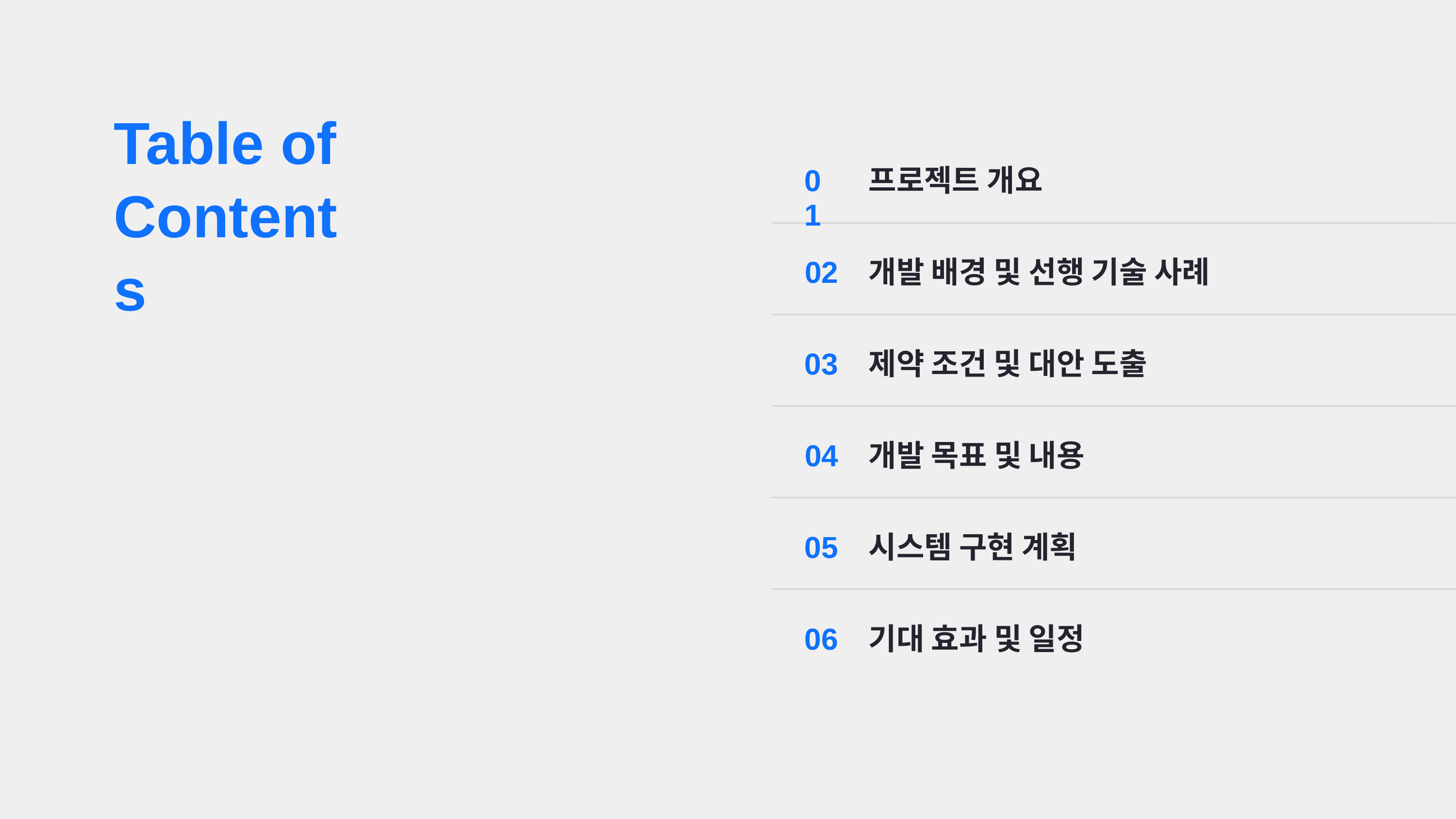

Table of
Contents
프로젝트 개요
01

02
개발 배경 및 선행 기술 사례

03
제약 조건 및 대안 도출

04
개발 목표 및 내용

05
시스템 구현 계획

06
기대 효과 및 일정